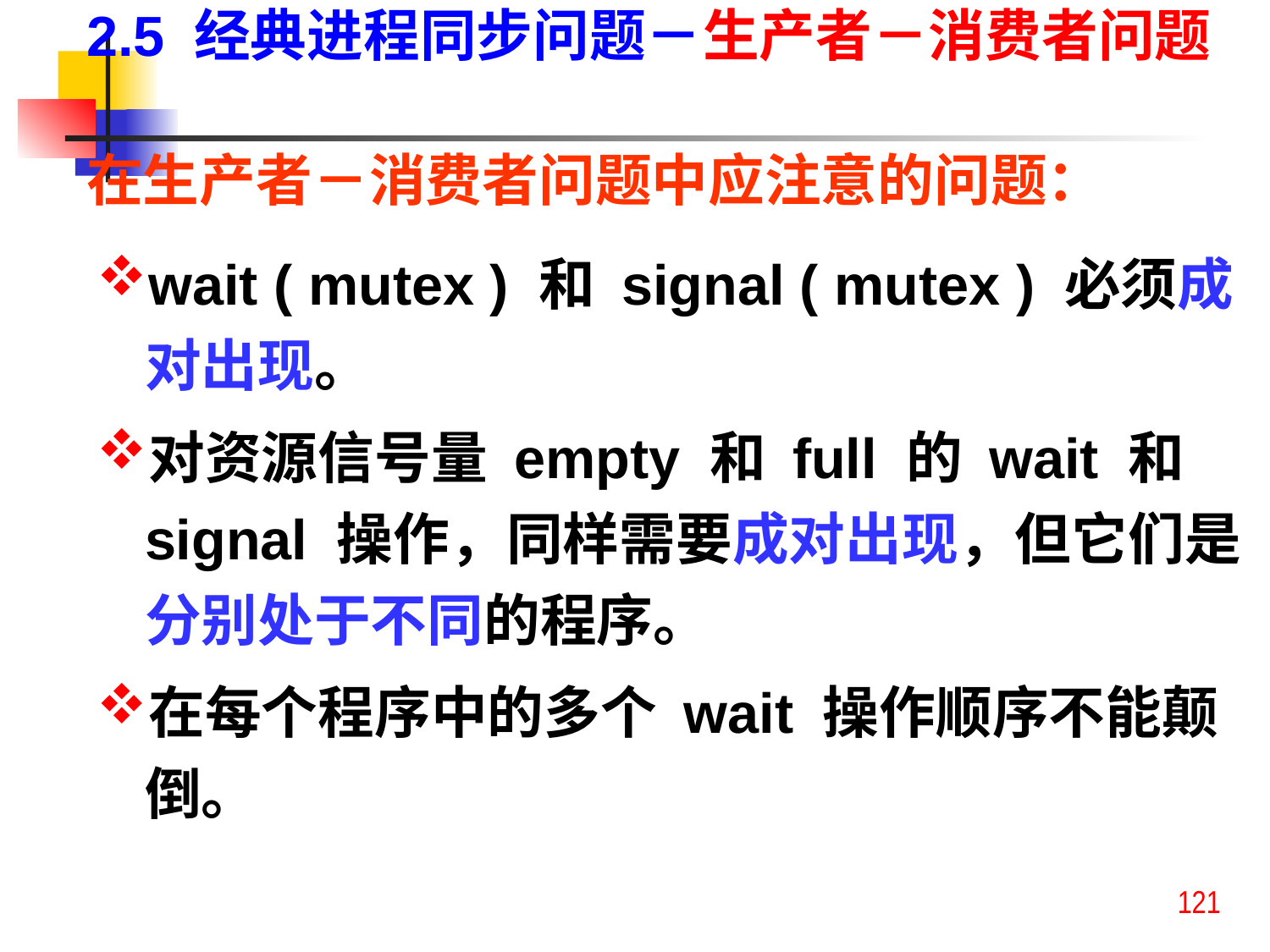

2.5 经典进程同步问题－生产者－消费者问题
在生产者－消费者问题中应注意的问题：
wait ( mutex ) 和 signal ( mutex ) 必须成对出现。
对资源信号量 empty 和 full 的 wait 和 signal 操作，同样需要成对出现，但它们是分别处于不同的程序。
在每个程序中的多个 wait 操作顺序不能颠倒。
121